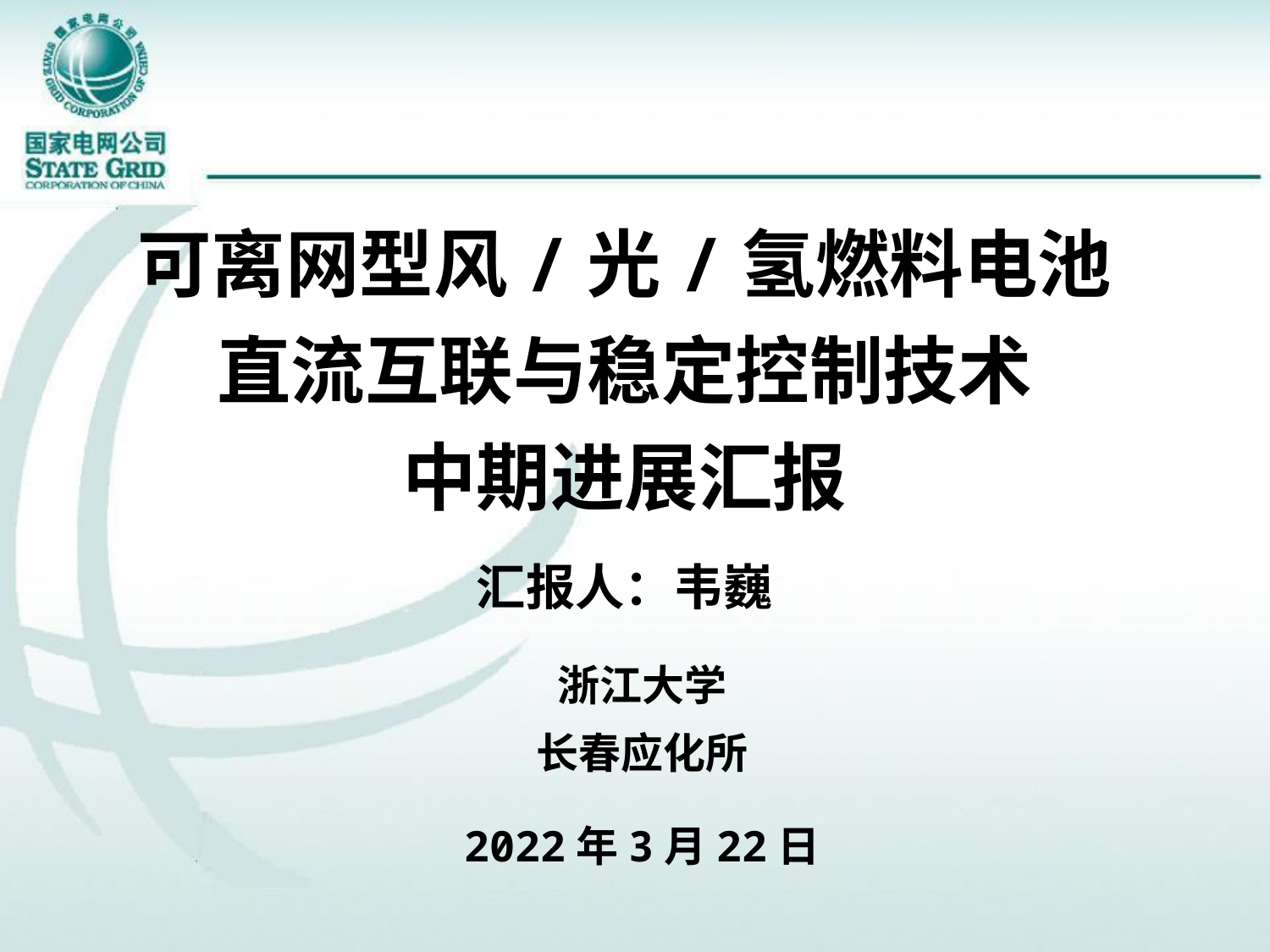

# 可离网型风/光/氢燃料电池直流互联与稳定控制技术 中期进展汇报
汇报人：韦巍
浙江大学
长春应化所
2022年3月22日